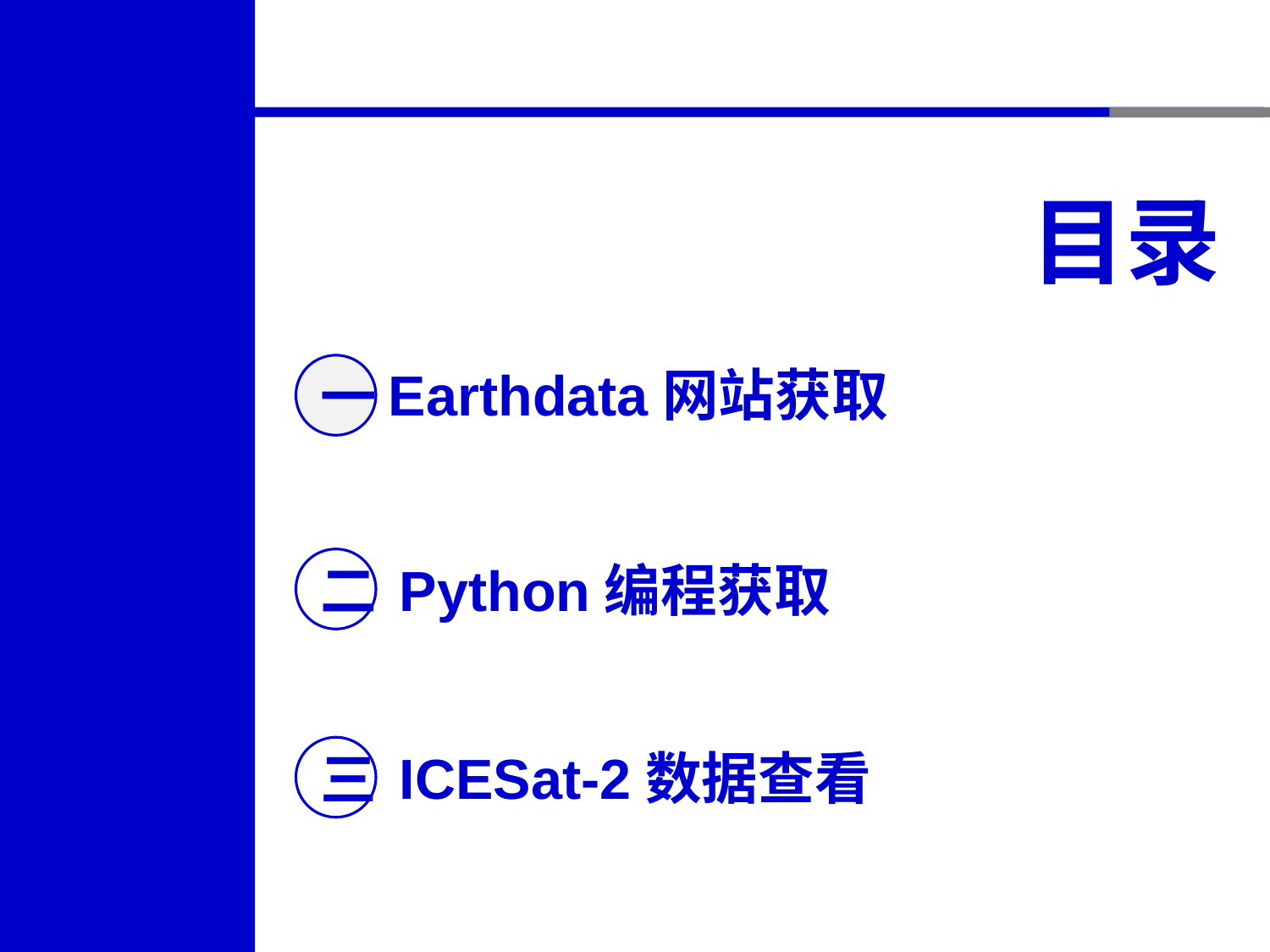

目录
Earthdata网站获取
一
Python编程获取
二
ICESat-2数据查看
三